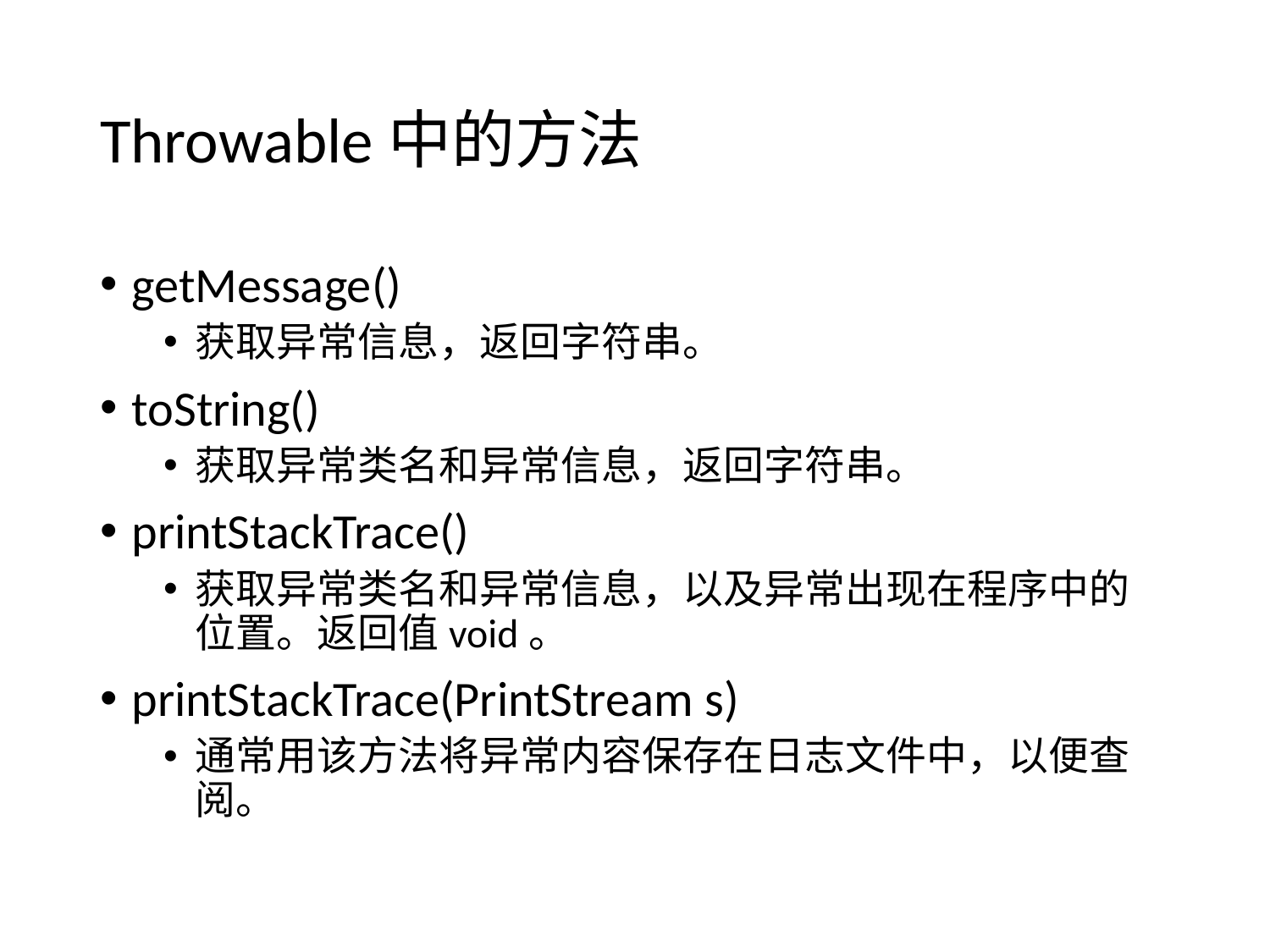

# Throwable中的方法
getMessage()
获取异常信息，返回字符串。
toString()
获取异常类名和异常信息，返回字符串。
printStackTrace()
获取异常类名和异常信息，以及异常出现在程序中的位置。返回值void。
printStackTrace(PrintStream s)
通常用该方法将异常内容保存在日志文件中，以便查阅。